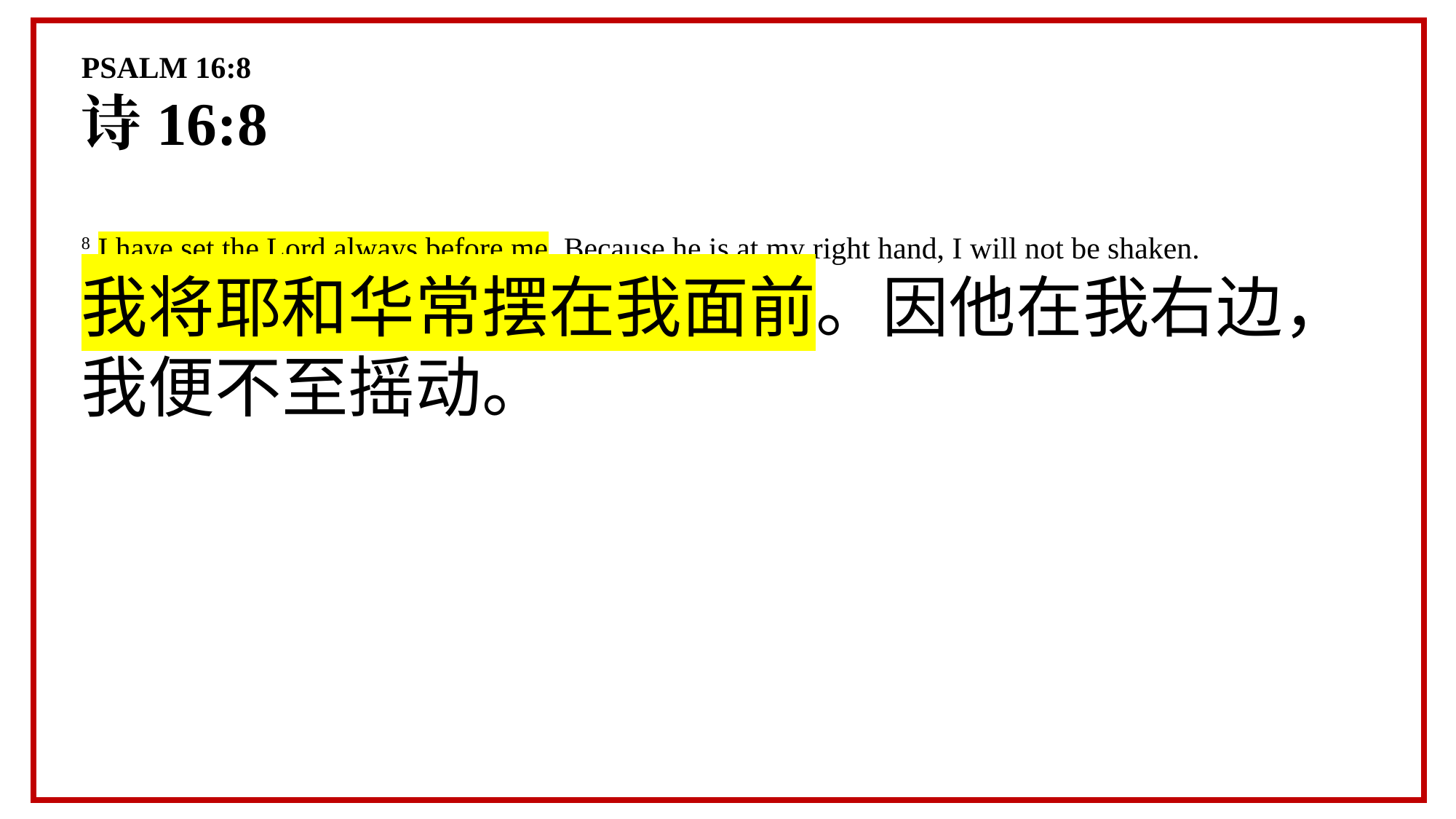

PSALM 16:8
诗16:8
8 I have set the Lord always before me. Because he is at my right hand, I will not be shaken.
我将耶和华常摆在我面前。因他在我右边，我便不至摇动。